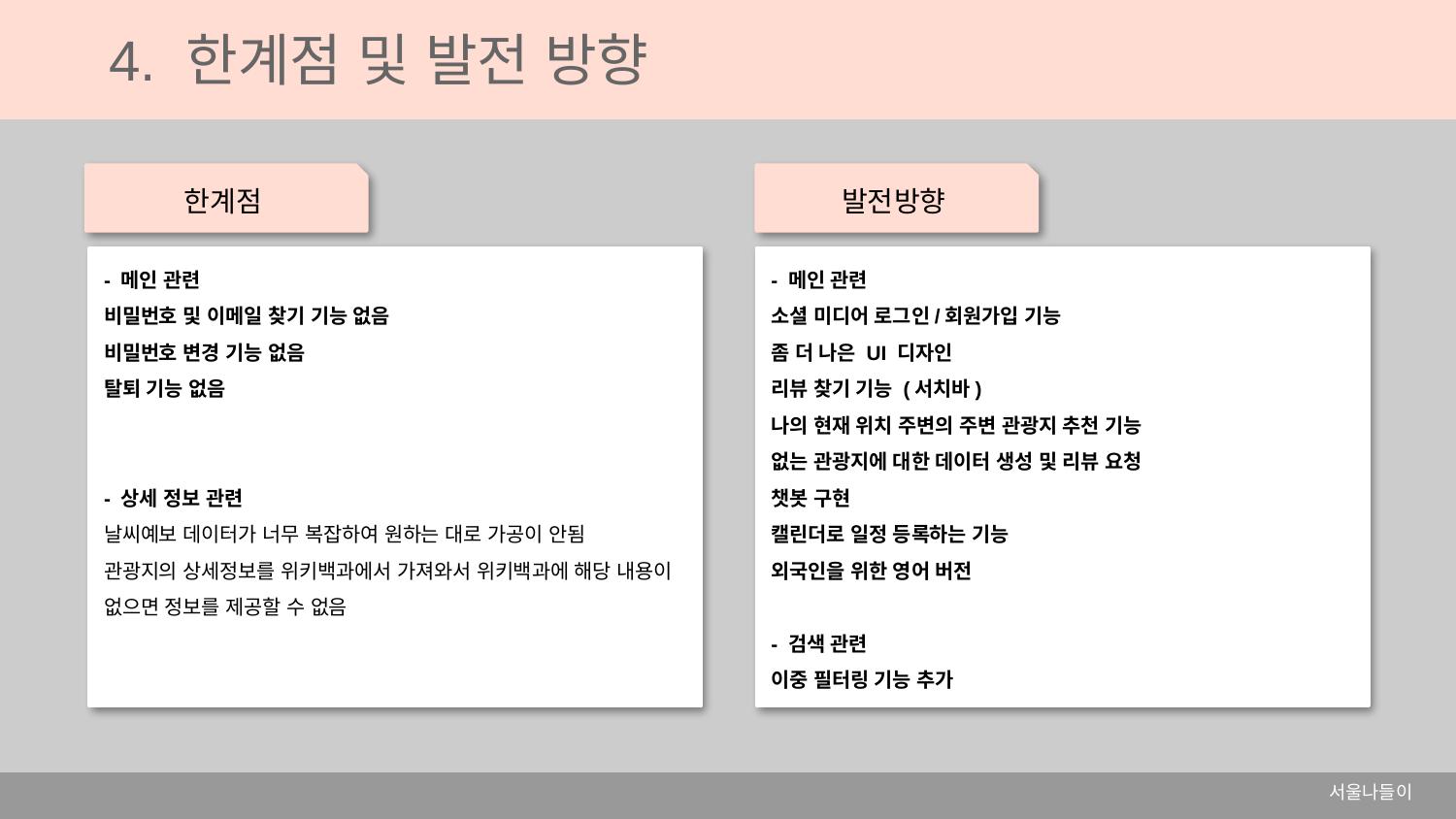

4. 한계점 및 발전 방향
한계점
발전방향
- 메인 관련
비밀번호 및 이메일 찾기 기능 없음
비밀번호 변경 기능 없음
탈퇴 기능 없음

- 상세 정보 관련
날씨예보 데이터가 너무 복잡하여 원하는 대로 가공이 안됨
관광지의 상세정보를 위키백과에서 가져와서 위키백과에 해당 내용이 없으면 정보를 제공할 수 없음
- 메인 관련
소셜 미디어 로그인/회원가입 기능
좀 더 나은 UI 디자인
리뷰 찾기 기능 (서치바)
나의 현재 위치 주변의 주변 관광지 추천 기능
없는 관광지에 대한 데이터 생성 및 리뷰 요청
챗봇 구현
캘린더로 일정 등록하는 기능
외국인을 위한 영어 버전

- 검색 관련
이중 필터링 기능 추가
서울나들이